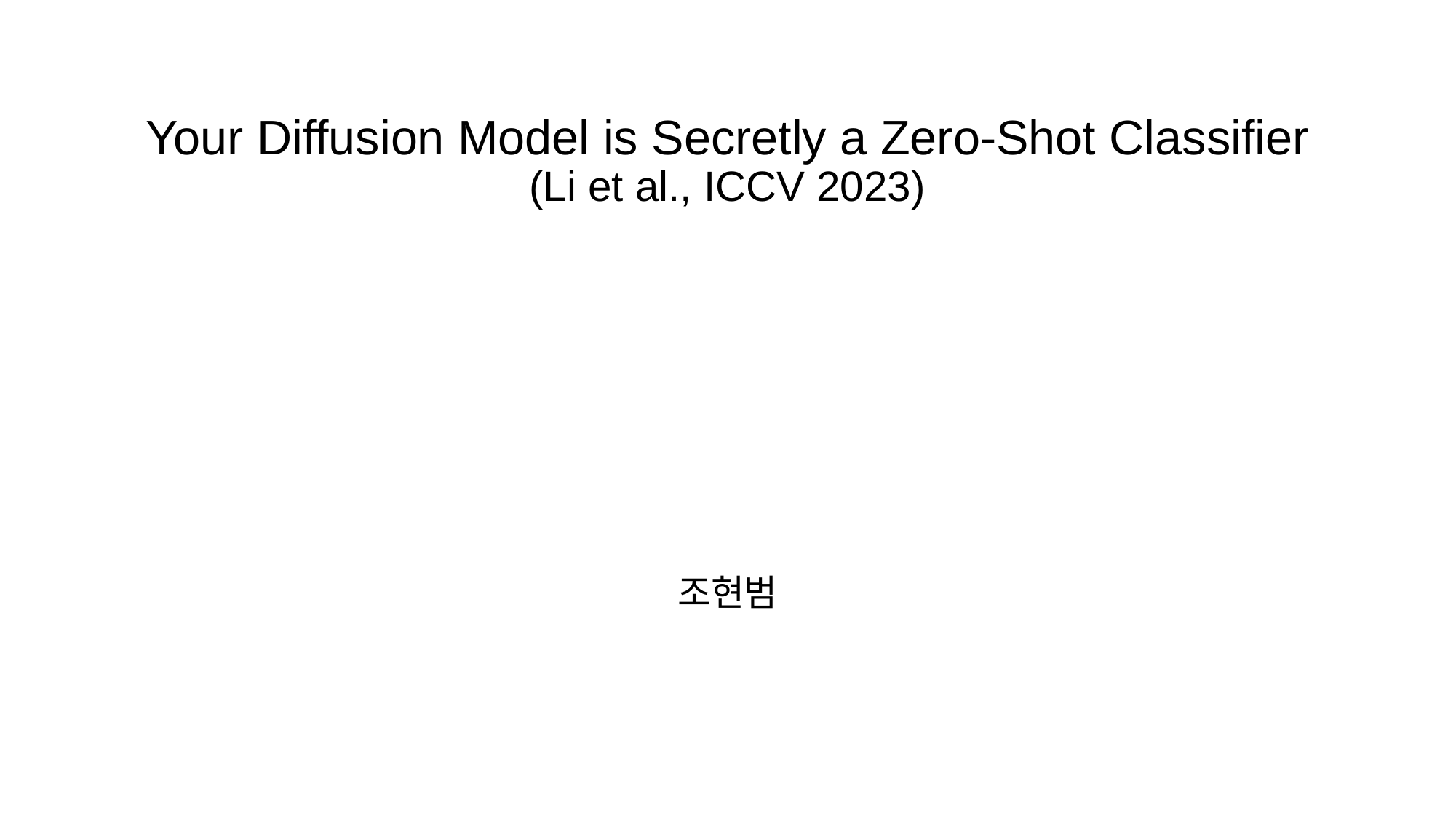

Your Diffusion Model is Secretly a Zero-Shot Classifier
(Li et al., ICCV 2023)
조현범